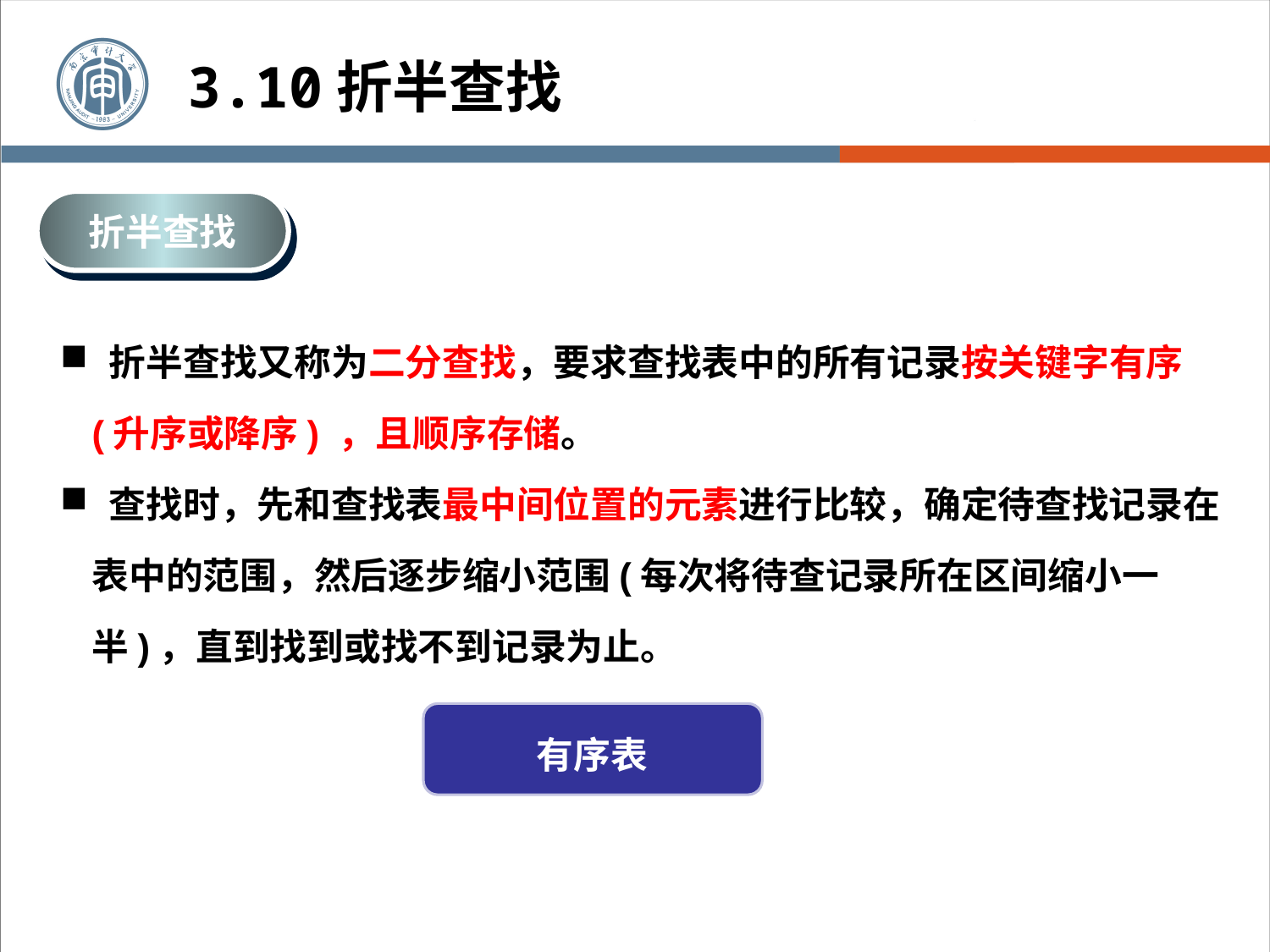

3.10折半查找
折半查找
 折半查找又称为二分查找，要求查找表中的所有记录按关键字有序(升序或降序) ，且顺序存储。
 查找时，先和查找表最中间位置的元素进行比较，确定待查找记录在表中的范围，然后逐步缩小范围(每次将待查记录所在区间缩小一半)，直到找到或找不到记录为止。

有序表